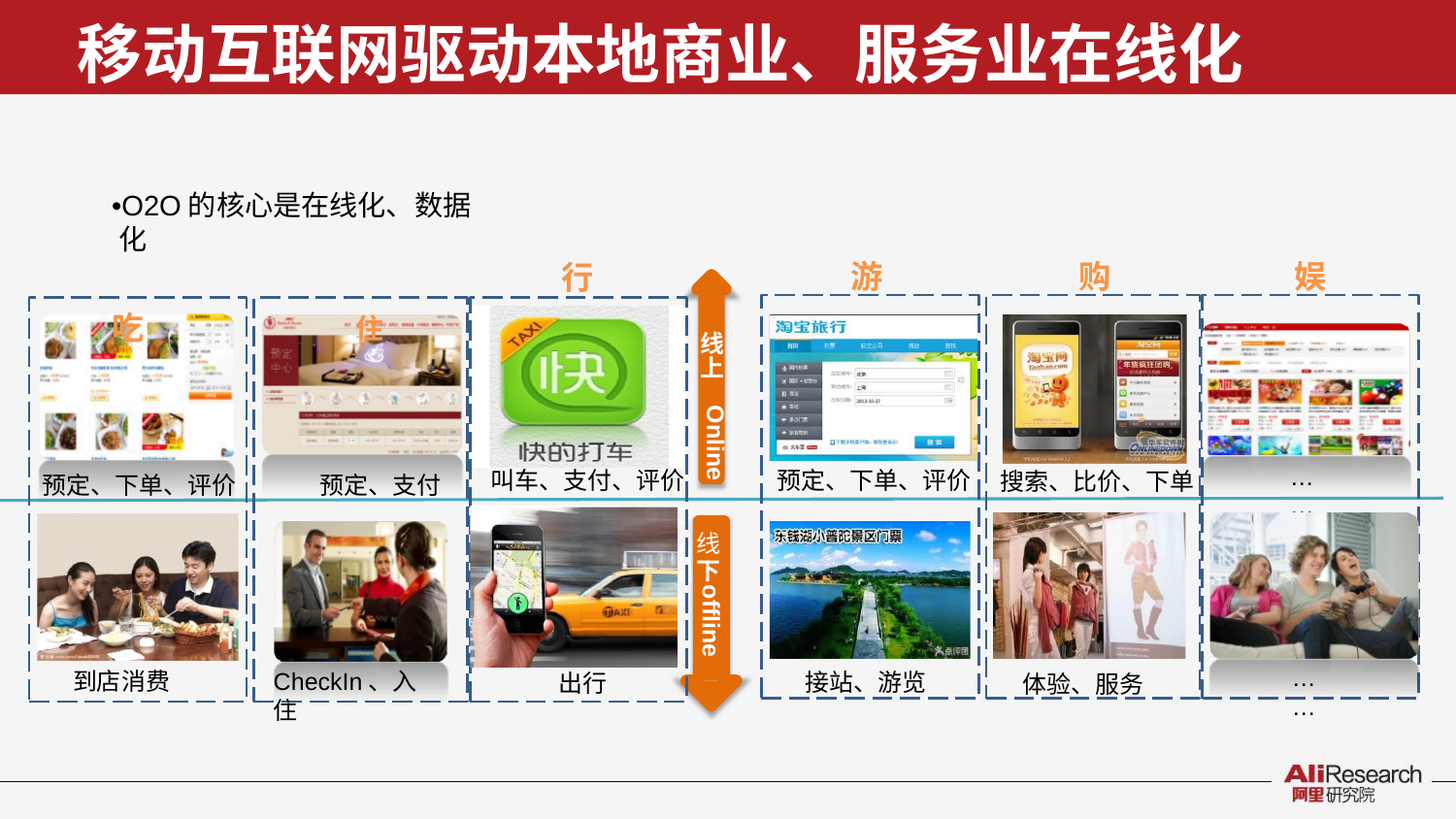

# 移动互联网驱动本地商业、服务业在线化
•O2O的核心是在线化、数据化

吃	住
游
购
娱
行

线 上
Online

……
叫车、支付、评价
预定、下单、评价
搜索、比价、下单
预定、下单、评价
预定、支付

O

f  l
i n

线
下
f
offline e

……
到店消费
CheckIn、入住
接站、游览
出行
体验、服务